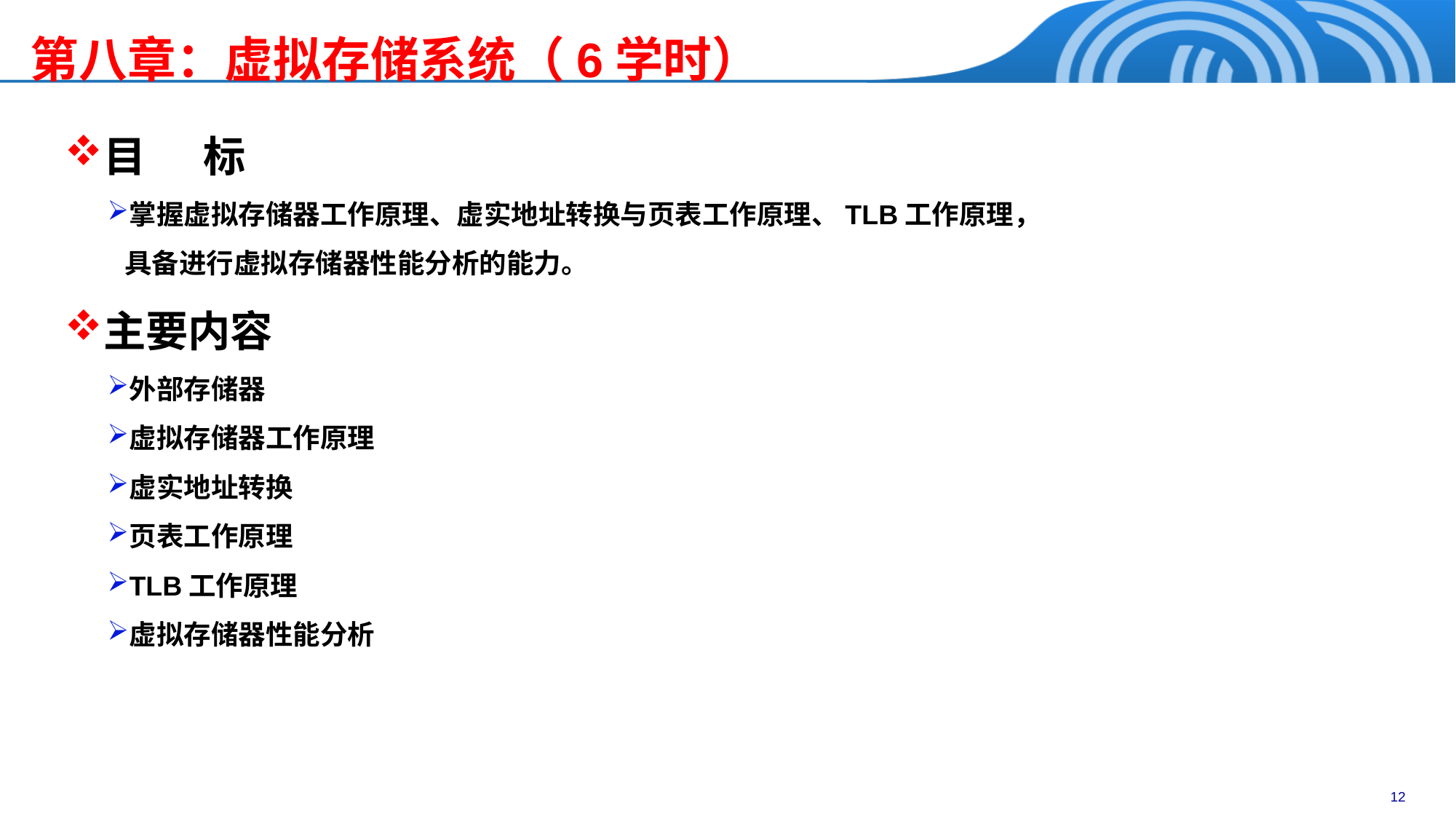

# 第八章：虚拟存储系统（6学时）
目      标
掌握虚拟存储器工作原理、虚实地址转换与页表工作原理、TLB工作原理，具备进行虚拟存储器性能分析的能力。
主要内容
外部存储器
虚拟存储器工作原理
虚实地址转换
页表工作原理
TLB工作原理
虚拟存储器性能分析